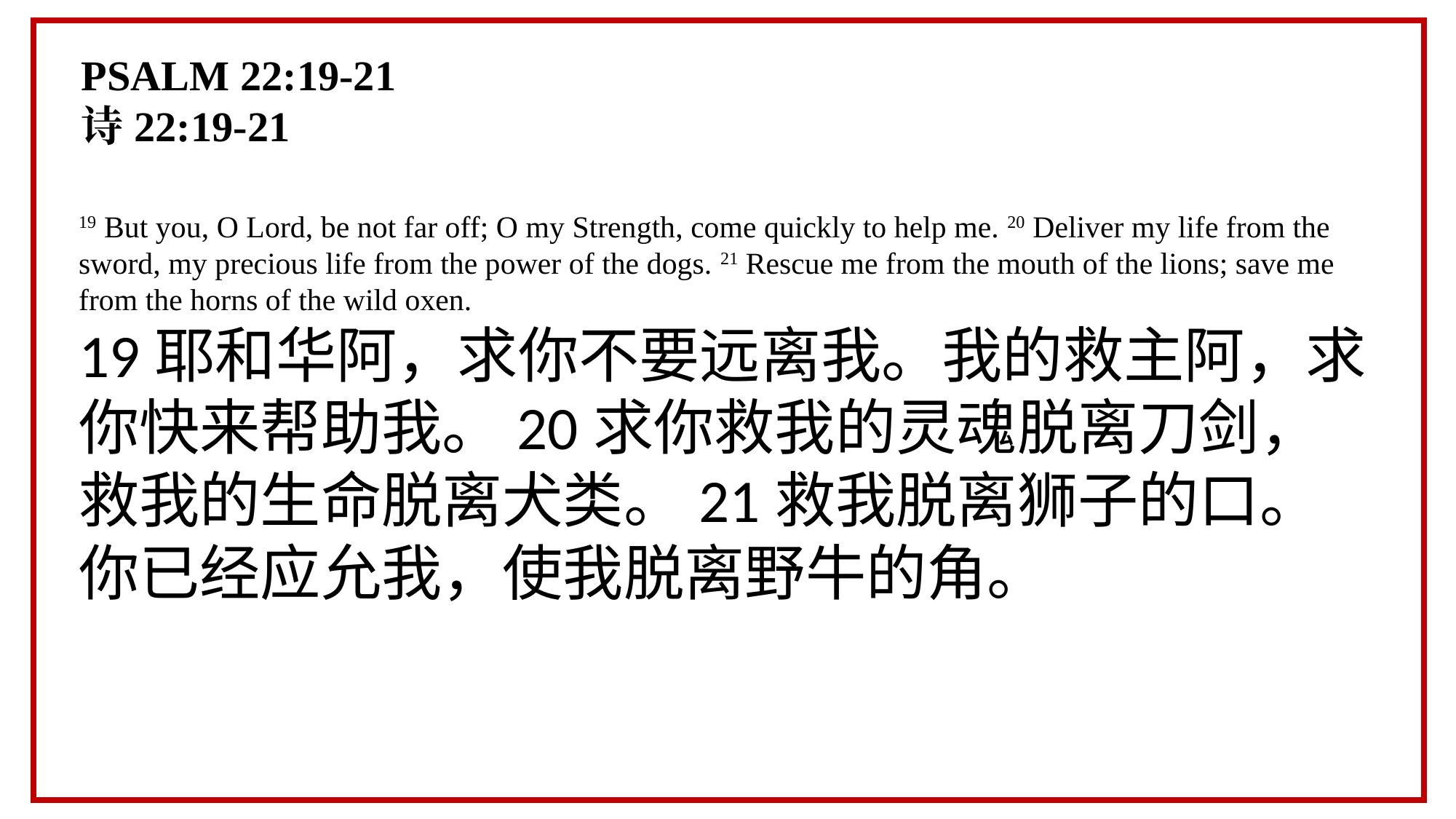

PSALM 22:19-21
诗22:19-21
19 But you, O Lord, be not far off; O my Strength, come quickly to help me. 20 Deliver my life from the sword, my precious life from the power of the dogs. 21 Rescue me from the mouth of the lions; save me from the horns of the wild oxen.
19耶和华阿，求你不要远离我。我的救主阿，求你快来帮助我。20求你救我的灵魂脱离刀剑，救我的生命脱离犬类。21救我脱离狮子的口。你已经应允我，使我脱离野牛的角。